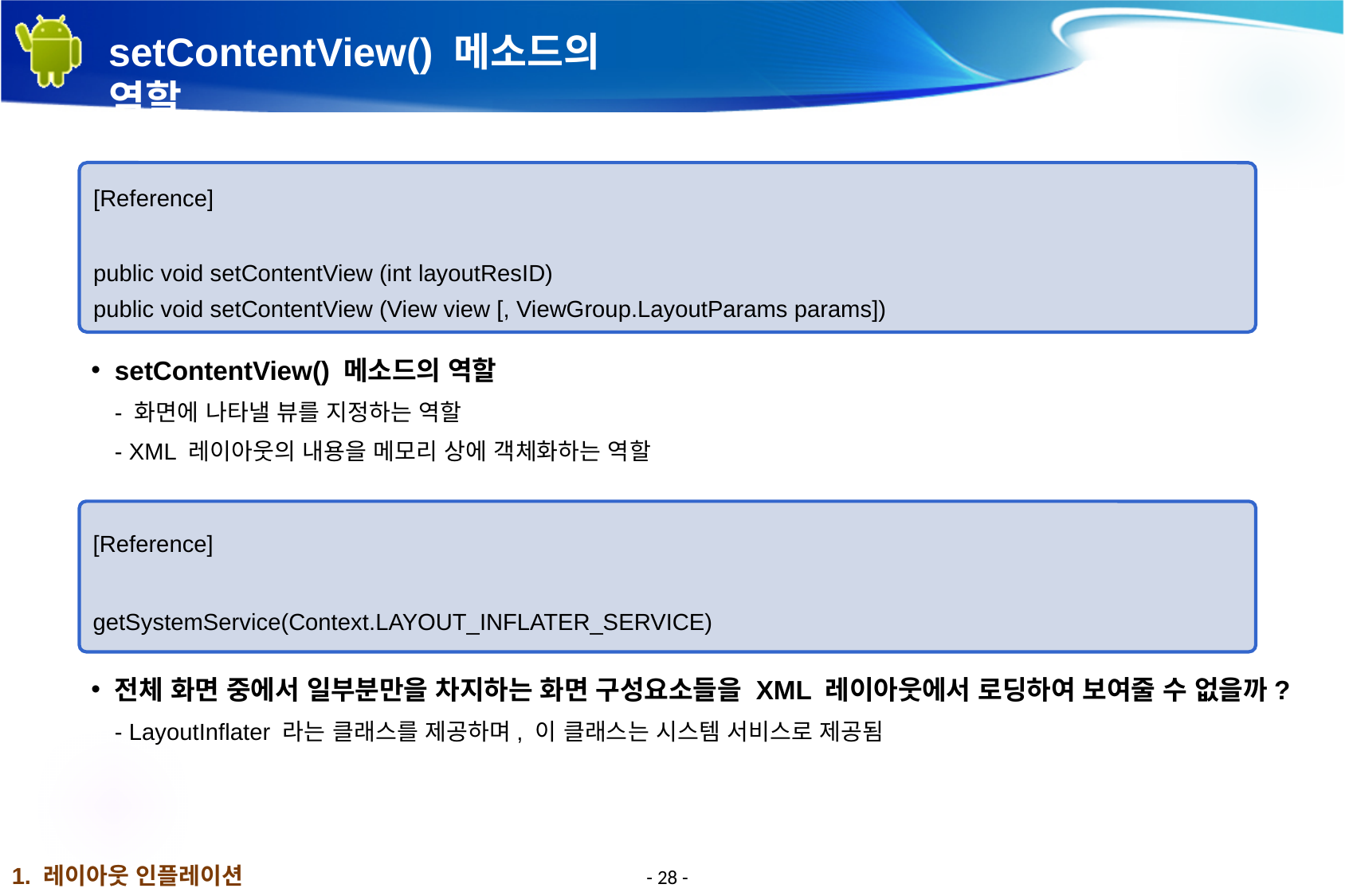

# setContentView() 메소드의 역할
[Reference]

public void setContentView (int layoutResID)
public void setContentView (View view [, ViewGroup.LayoutParams params])
setContentView() 메소드의 역할
- 화면에 나타낼 뷰를 지정하는 역할
- XML 레이아웃의 내용을 메모리 상에 객체화하는 역할
[Reference]

getSystemService(Context.LAYOUT_INFLATER_SERVICE)
전체 화면 중에서 일부분만을 차지하는 화면 구성요소들을 XML 레이아웃에서 로딩하여 보여줄 수 없을까?
- LayoutInflater 라는 클래스를 제공하며, 이 클래스는 시스템 서비스로 제공됨
1. 레이아웃 인플레이션